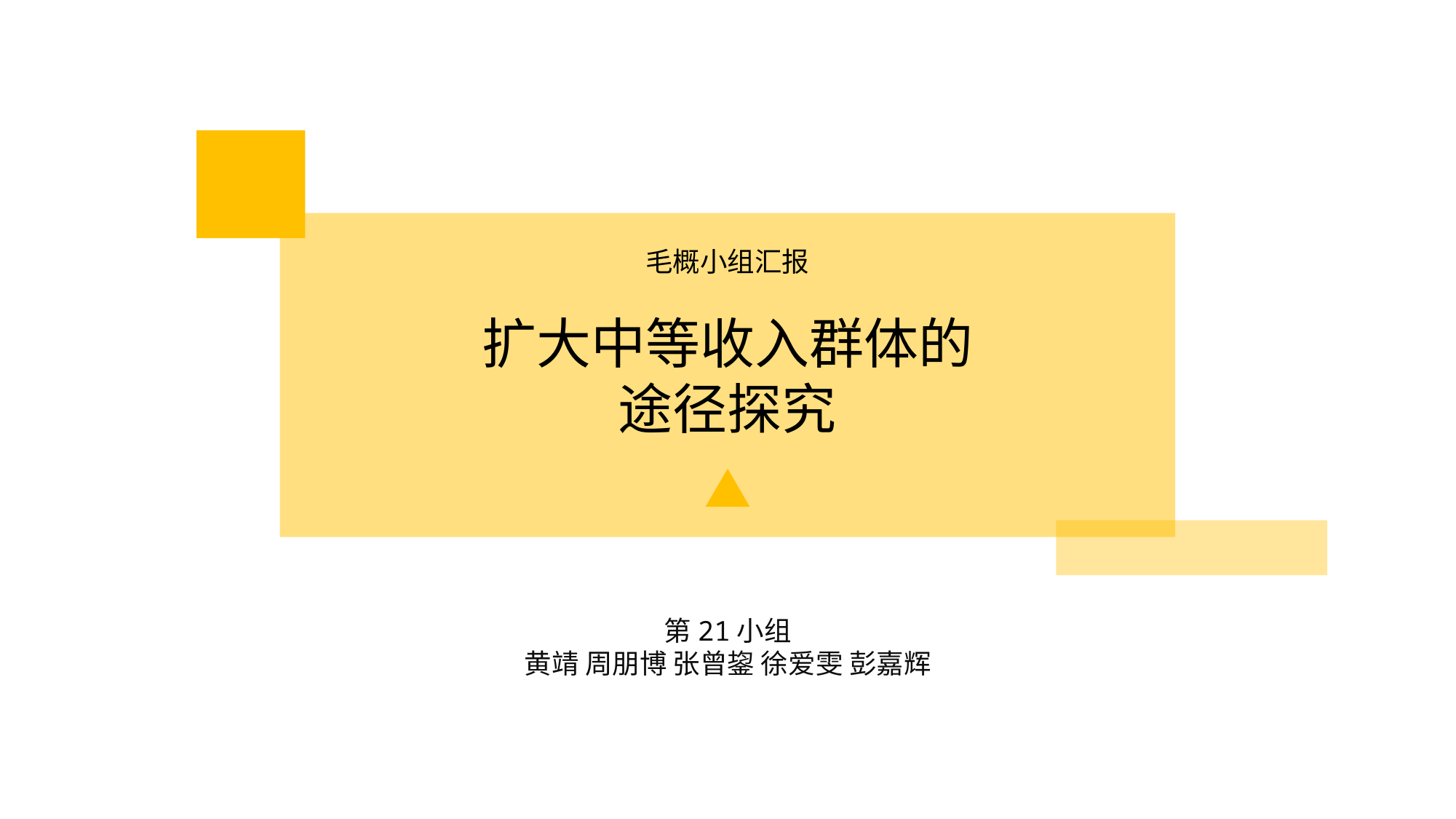

毛概小组汇报
扩大中等收入群体的
途径探究

第21小组
黄靖 周朋博 张曾鋆 徐爱雯 彭嘉辉